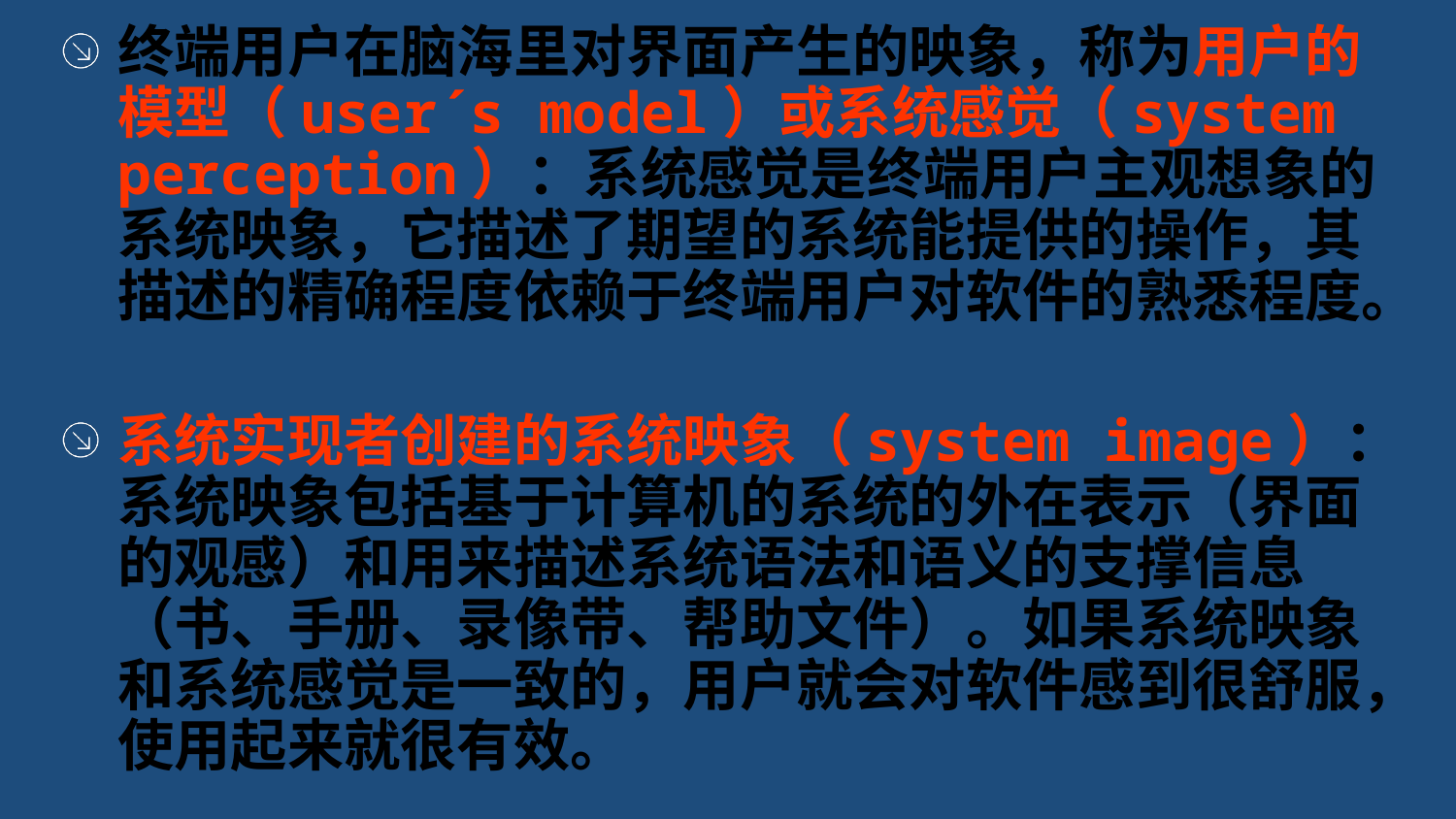

终端用户在脑海里对界面产生的映象，称为用户的模型（user´s model）或系统感觉（system perception）：系统感觉是终端用户主观想象的系统映象，它描述了期望的系统能提供的操作，其描述的精确程度依赖于终端用户对软件的熟悉程度。

系统实现者创建的系统映象（system image）：系统映象包括基于计算机的系统的外在表示（界面的观感）和用来描述系统语法和语义的支撑信息（书、手册、录像带、帮助文件）。如果系统映象和系统感觉是一致的，用户就会对软件感到很舒服，使用起来就很有效。